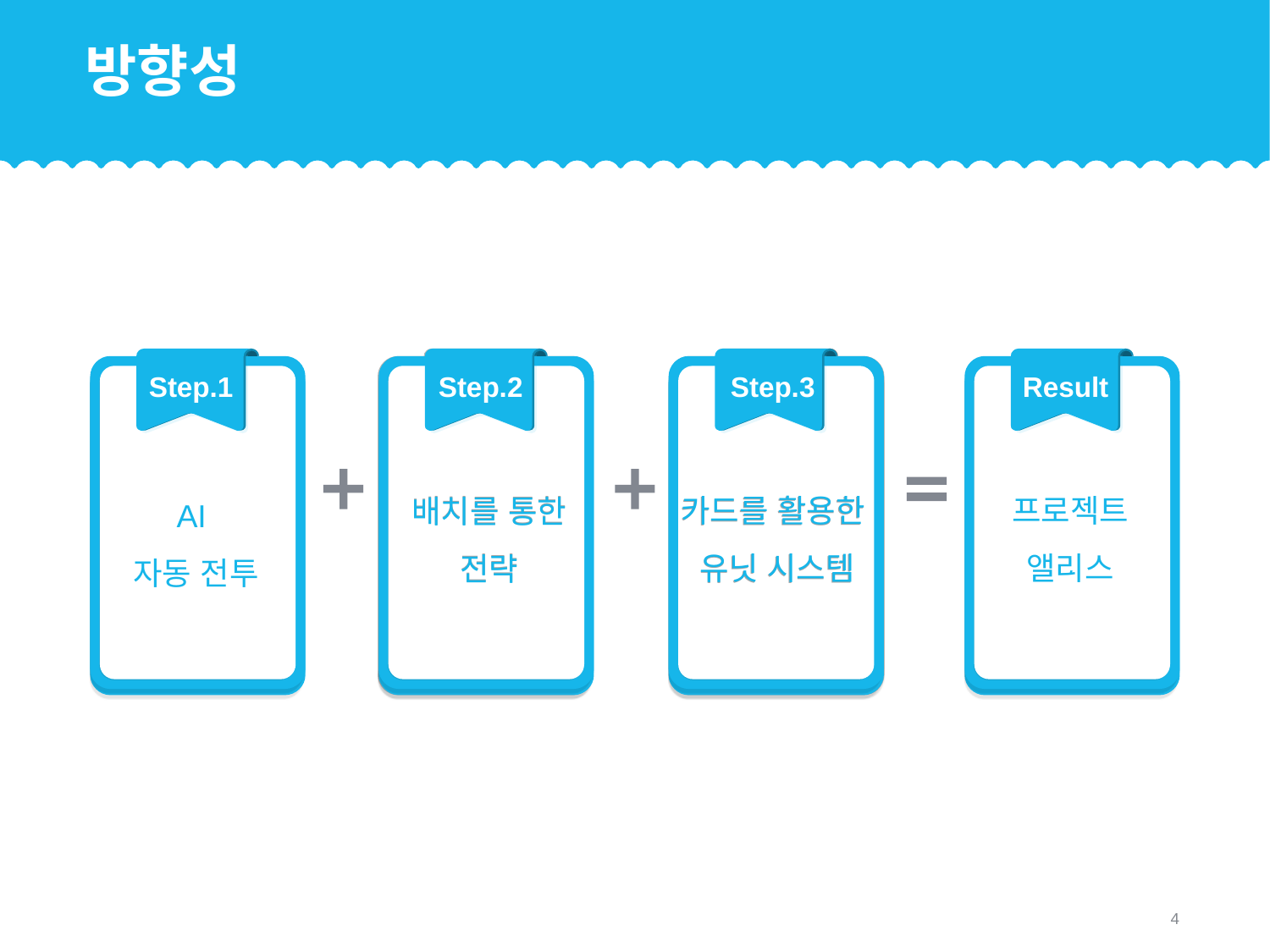

# 방향성

Step.1
Step.2
Step.2
Step.3
Step.3
Result
배치를 통한
전략
카드를 활용한
유닛 시스템
프로젝트
앨리스
카드를 활용한
유닛 시스템
배치를 통한
전략

AI
자동 전투

.
4